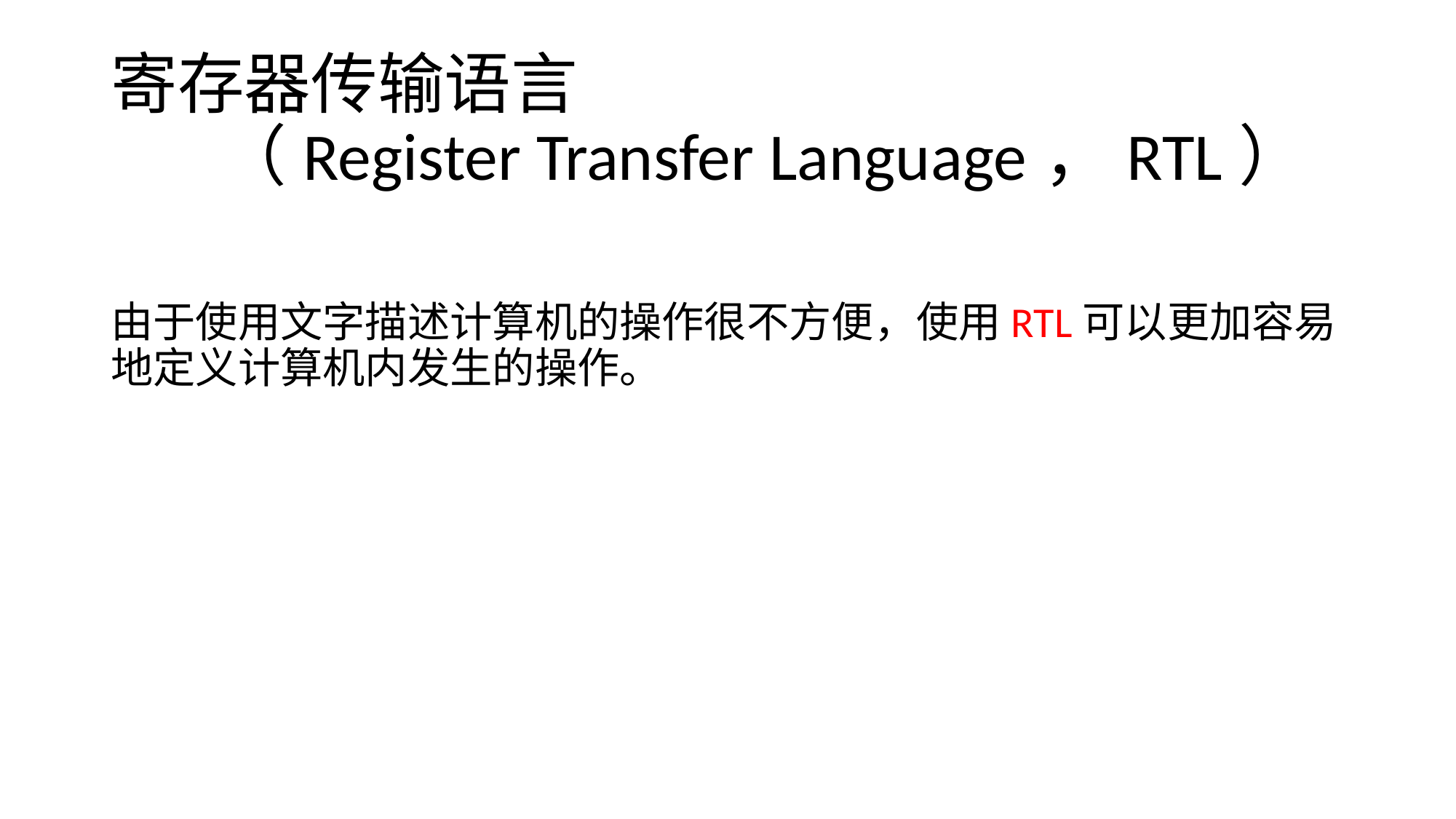

# 寄存器传输语言 （Register Transfer Language，RTL）

由于使用文字描述计算机的操作很不方便，使用RTL可以更加容易地定义计算机内发生的操作。